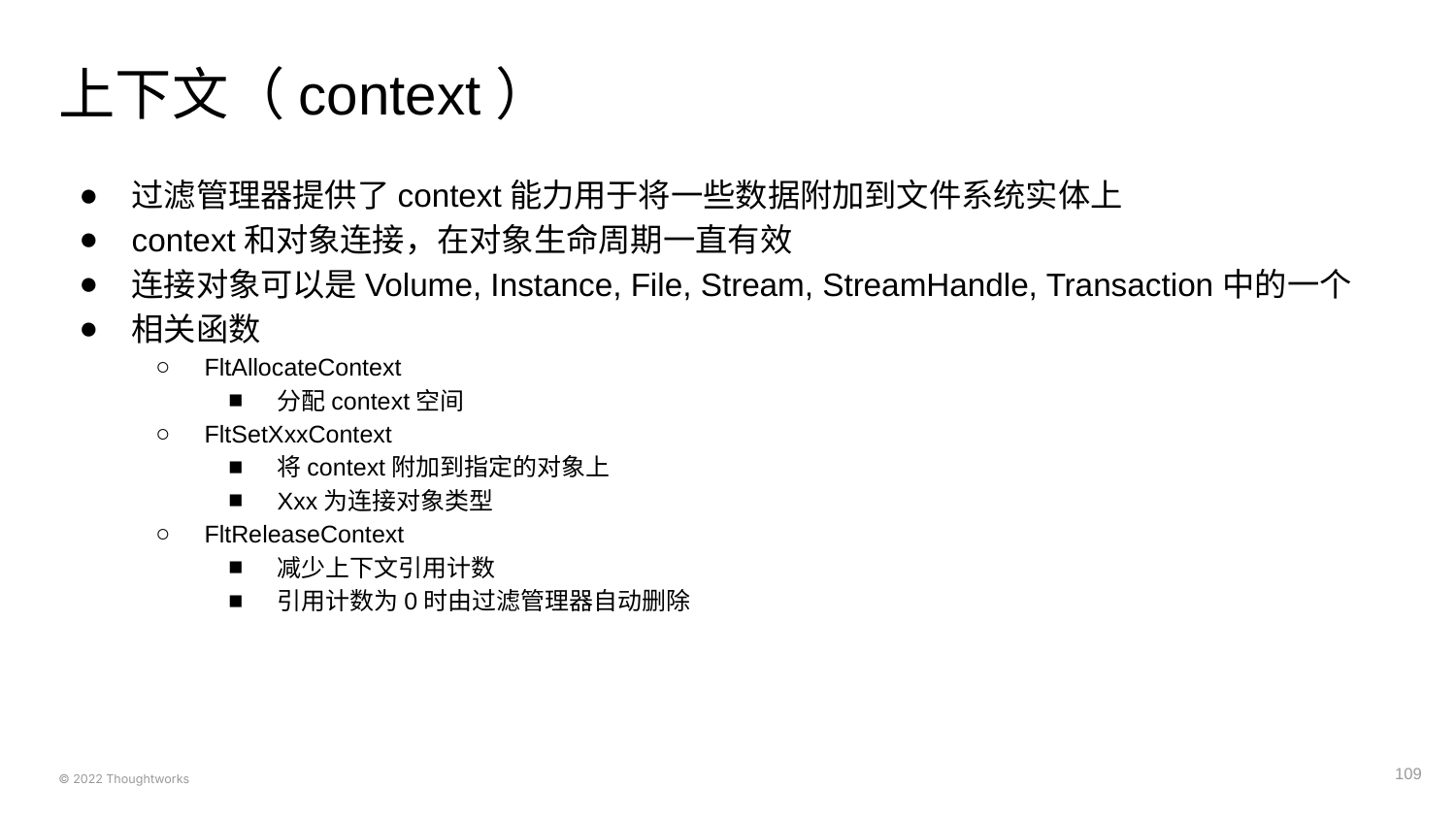

# 上下文（context）
过滤管理器提供了context能力用于将一些数据附加到文件系统实体上
context和对象连接，在对象生命周期一直有效
连接对象可以是Volume, Instance, File, Stream, StreamHandle, Transaction中的一个
相关函数
FltAllocateContext
分配context空间
FltSetXxxContext
将context附加到指定的对象上
Xxx为连接对象类型
FltReleaseContext
减少上下文引用计数
引用计数为0时由过滤管理器自动删除
109